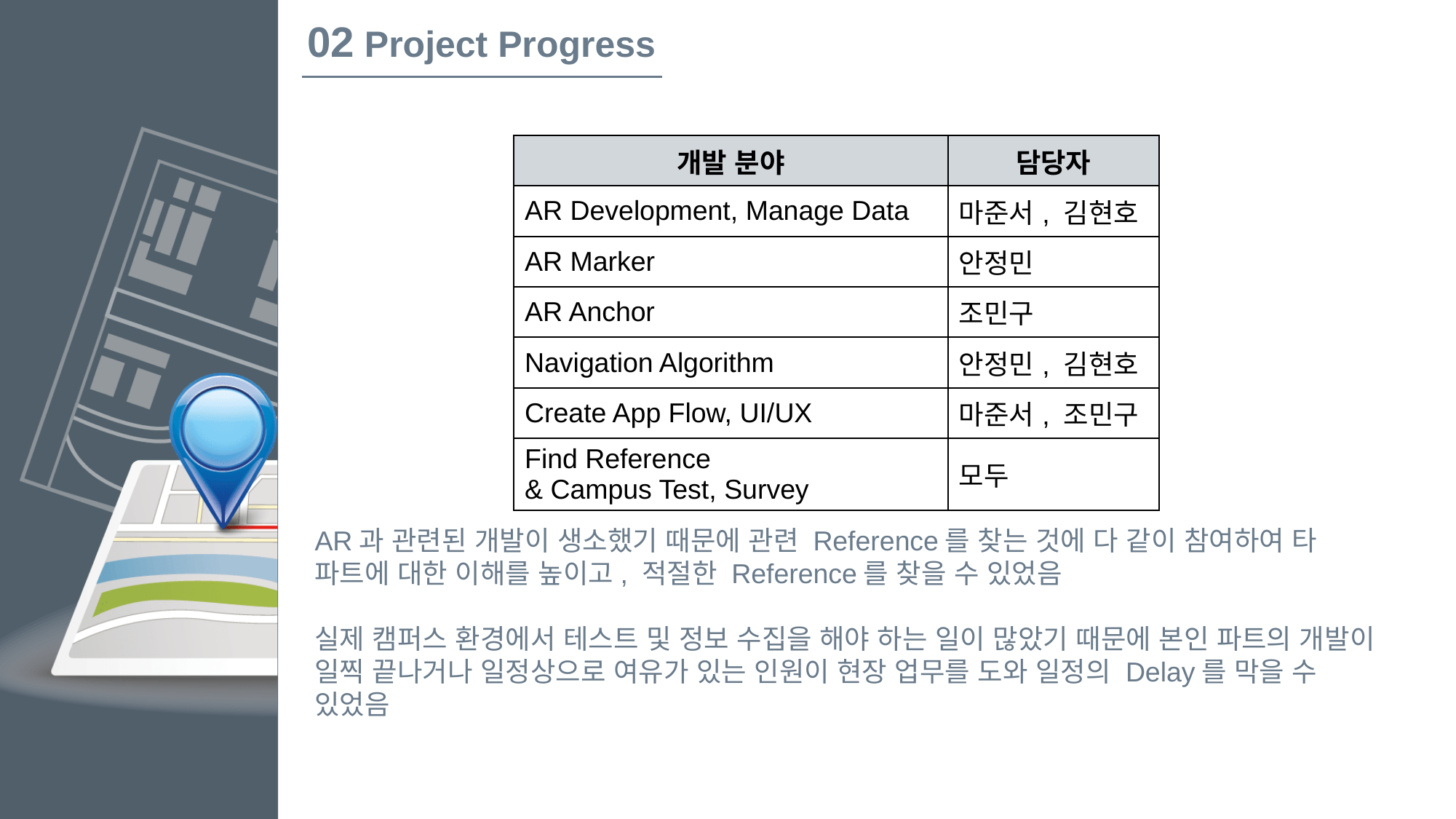

02 Project Progress
| 개발 분야 | 담당자 |
| --- | --- |
| AR Development, Manage Data | 마준서, 김현호 |
| AR Marker | 안정민 |
| AR Anchor | 조민구 |
| Navigation Algorithm | 안정민, 김현호 |
| Create App Flow, UI/UX | 마준서, 조민구 |
| Find Reference & Campus Test, Survey | 모두 |
AR과 관련된 개발이 생소했기 때문에 관련 Reference를 찾는 것에 다 같이 참여하여 타 파트에 대한 이해를 높이고, 적절한 Reference를 찾을 수 있었음

실제 캠퍼스 환경에서 테스트 및 정보 수집을 해야 하는 일이 많았기 때문에 본인 파트의 개발이 일찍 끝나거나 일정상으로 여유가 있는 인원이 현장 업무를 도와 일정의 Delay를 막을 수 있었음